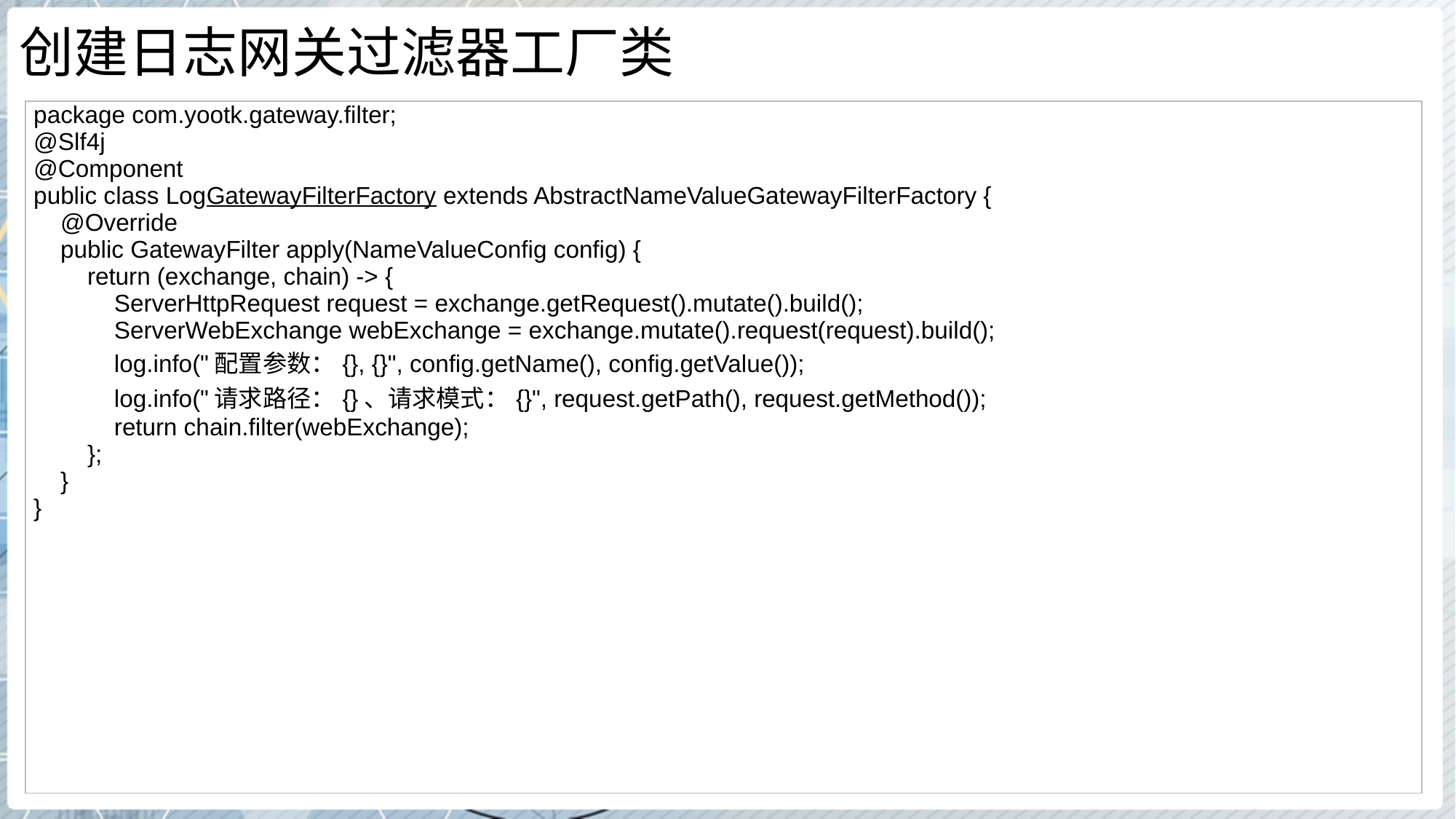

# 创建日志网关过滤器工厂类
| package com.yootk.gateway.filter; @Slf4j @Component public class LogGatewayFilterFactory extends AbstractNameValueGatewayFilterFactory { @Override public GatewayFilter apply(NameValueConfig config) { return (exchange, chain) -> { ServerHttpRequest request = exchange.getRequest().mutate().build(); ServerWebExchange webExchange = exchange.mutate().request(request).build(); log.info("配置参数：{}, {}", config.getName(), config.getValue()); log.info("请求路径：{}、请求模式：{}", request.getPath(), request.getMethod()); return chain.filter(webExchange); }; } } |
| --- |